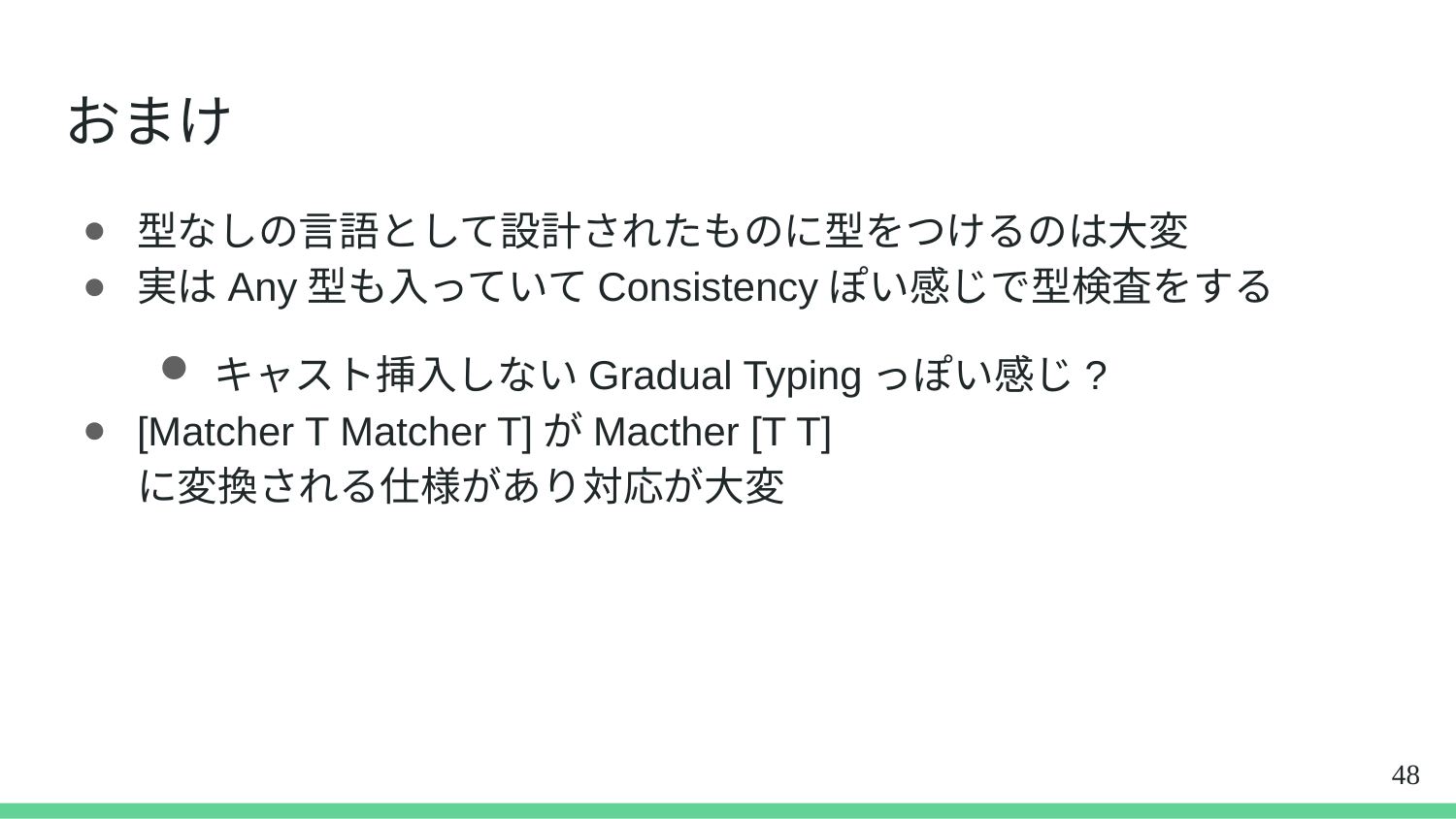

# おまけ
型なしの言語として設計されたものに型をつけるのは大変
実はAny型も入っていてConsistencyぽい感じで型検査をする
キャスト挿入しないGradual Typingっぽい感じ?
[Matcher T Matcher T]がMacther [T T]
に変換される仕様があり対応が大変
48